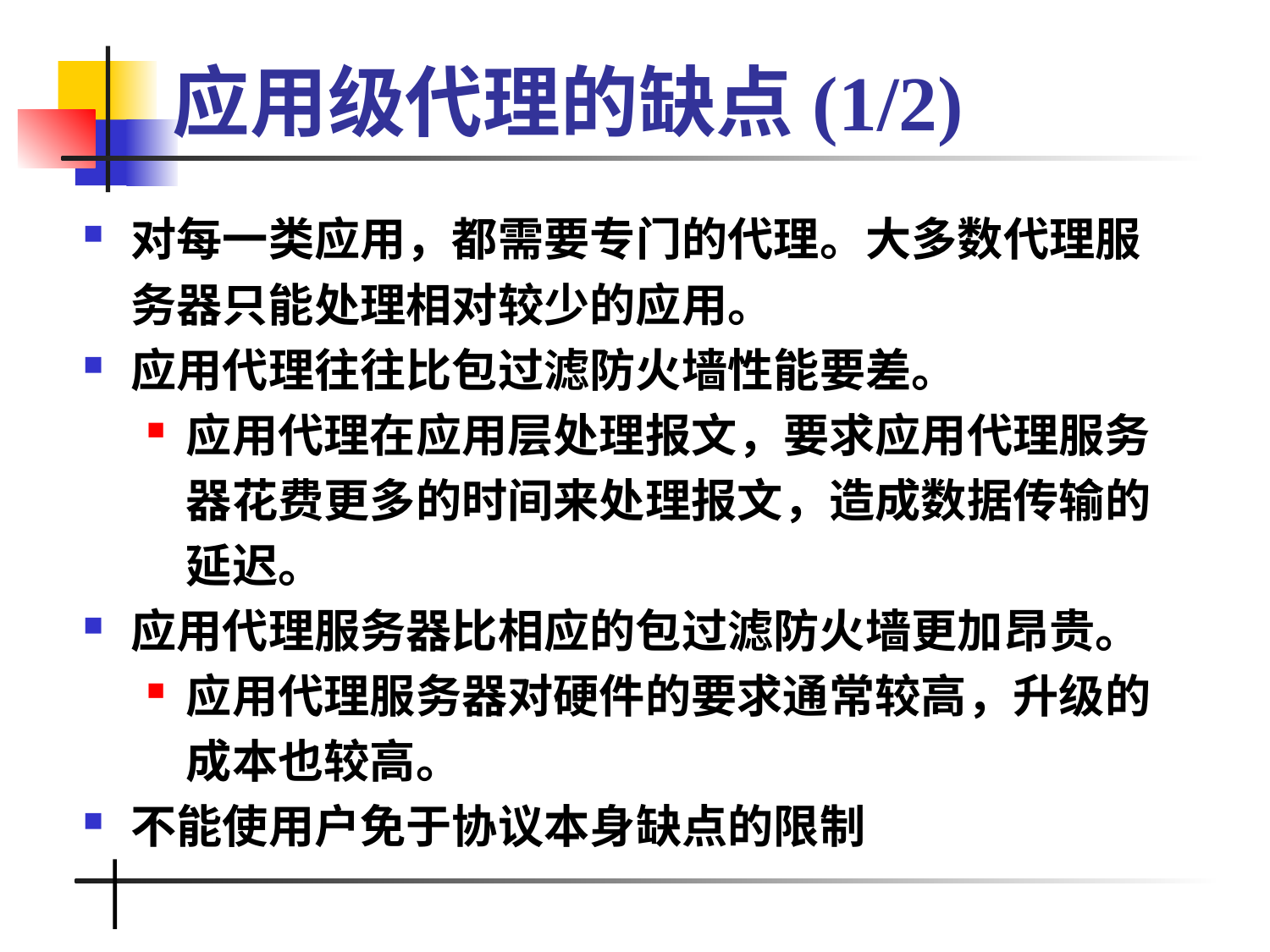

# 应用级代理的缺点(1/2)
对每一类应用，都需要专门的代理。大多数代理服务器只能处理相对较少的应用。
应用代理往往比包过滤防火墙性能要差。
应用代理在应用层处理报文，要求应用代理服务器花费更多的时间来处理报文，造成数据传输的延迟。
应用代理服务器比相应的包过滤防火墙更加昂贵。
应用代理服务器对硬件的要求通常较高，升级的成本也较高。
不能使用户免于协议本身缺点的限制